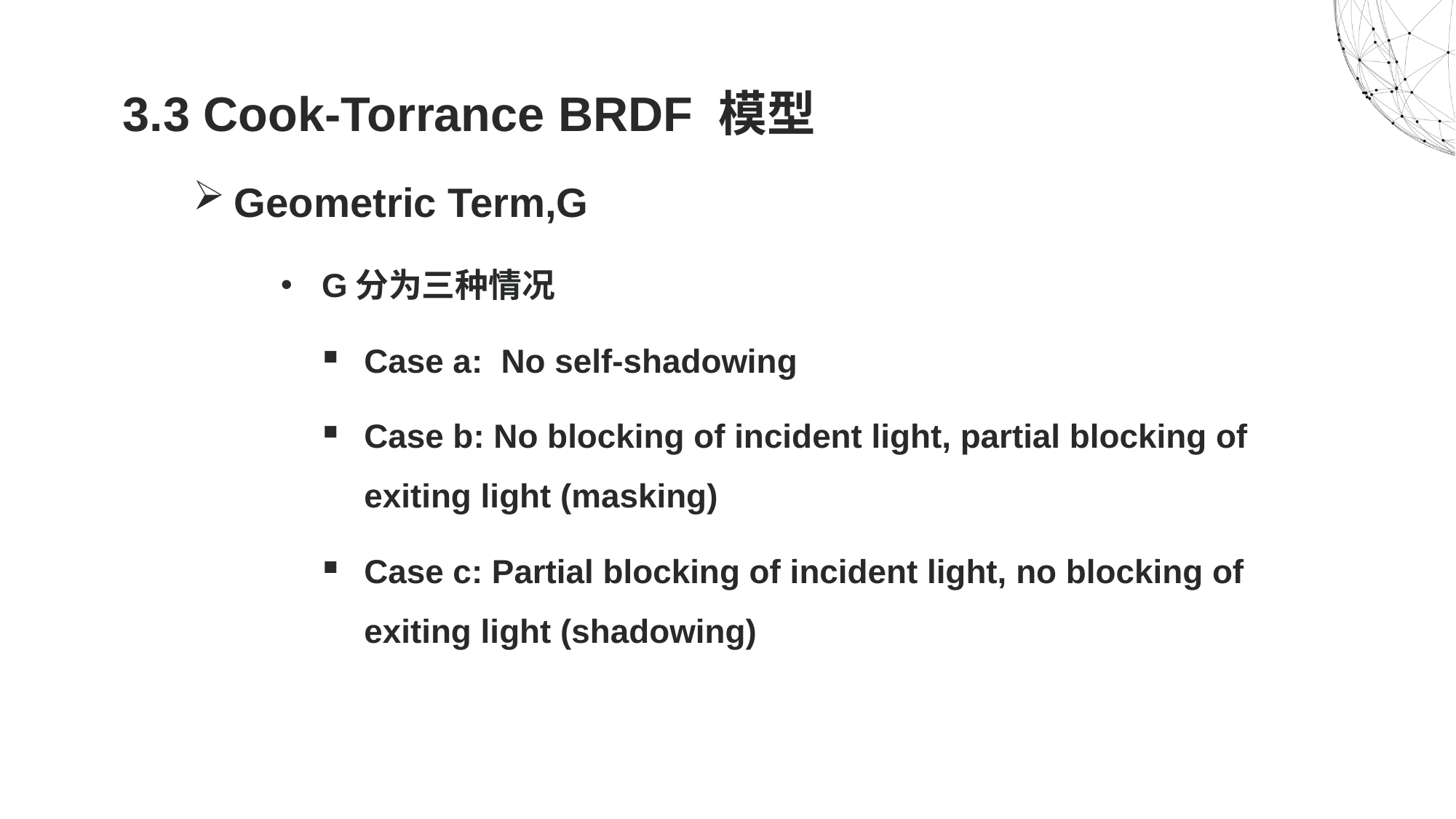

3.3 Cook-Torrance BRDF 模型
# Geometric Term,G
G分为三种情况
Case a:  No self-shadowing
Case b: No blocking of incident light, partial blocking of exiting light (masking)
Case c: Partial blocking of incident light, no blocking of exiting light (shadowing)